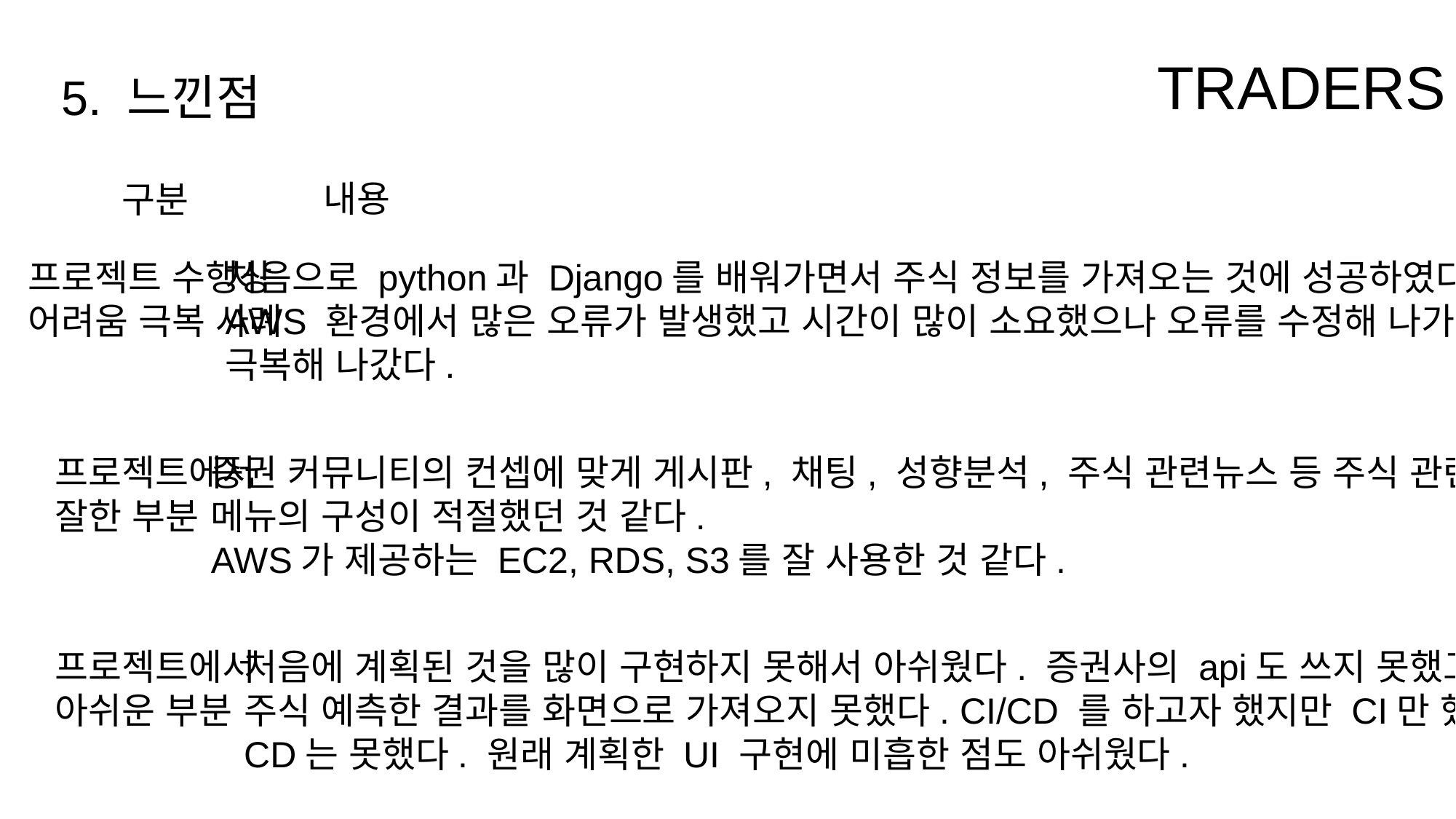

TRADERS
5. 느낀점
내용
구분
프로젝트 수행상
어려움 극복 사례
처음으로 python과 Django를 배워가면서 주식 정보를 가져오는 것에 성공하였다.
AWS 환경에서 많은 오류가 발생했고 시간이 많이 소요했으나 오류를 수정해 나가면서
극복해 나갔다.
프로젝트에서
잘한 부분
증권 커뮤니티의 컨셉에 맞게 게시판, 채팅, 성향분석, 주식 관련뉴스 등 주식 관련
메뉴의 구성이 적절했던 것 같다.
AWS가 제공하는 EC2, RDS, S3를 잘 사용한 것 같다.
프로젝트에서
아쉬운 부분
처음에 계획된 것을 많이 구현하지 못해서 아쉬웠다. 증권사의 api도 쓰지 못했고,
주식 예측한 결과를 화면으로 가져오지 못했다. CI/CD 를 하고자 했지만 CI만 했고
CD는 못했다. 원래 계획한 UI 구현에 미흡한 점도 아쉬웠다.